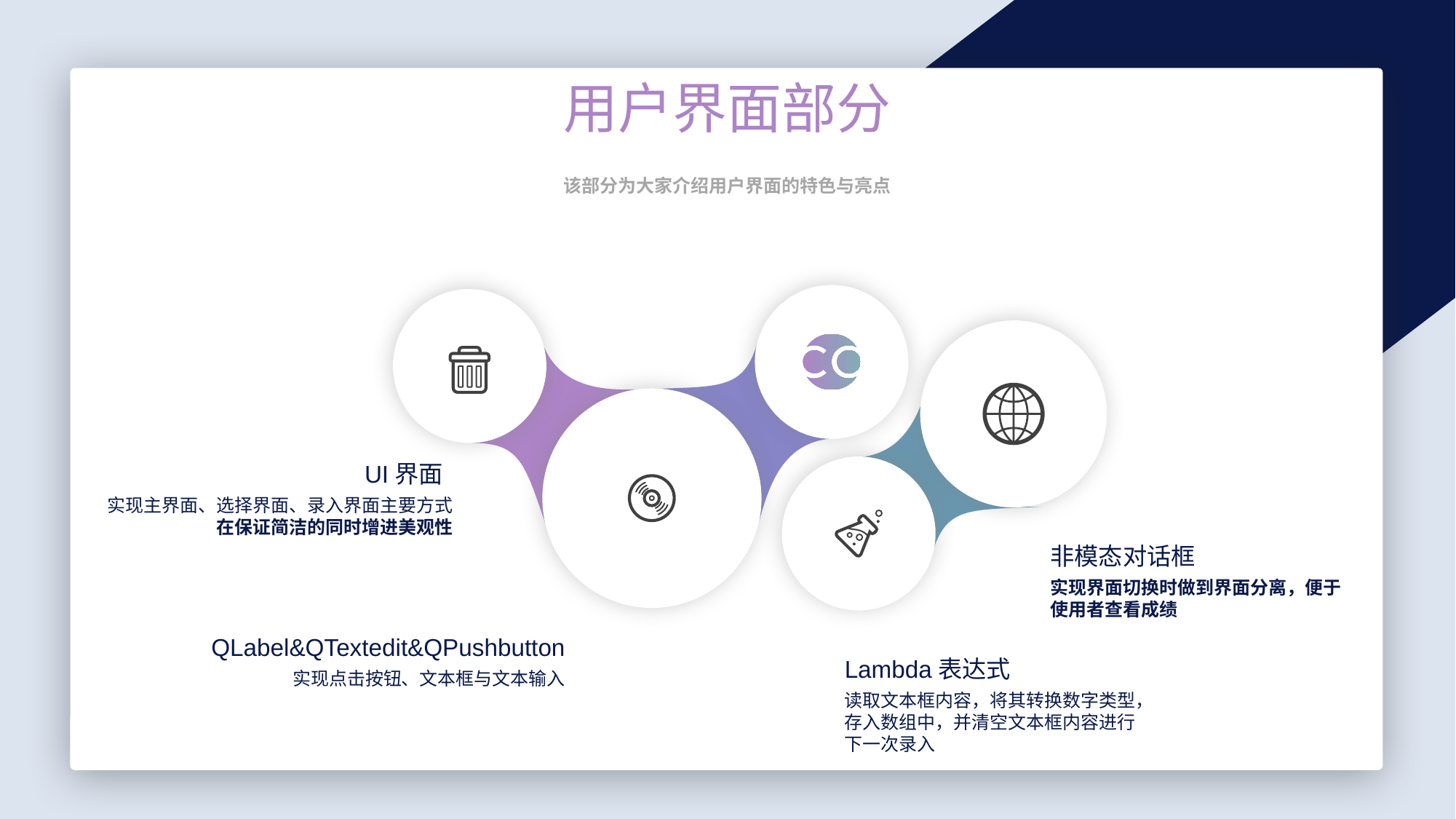

用户界面部分
该部分为大家介绍用户界面的特色与亮点

UI界面
实现主界面、选择界面、录入界面主要方式
在保证简洁的同时增进美观性
非模态对话框
实现界面切换时做到界面分离，便于使用者查看成绩
QLabel&QTextedit&QPushbutton
实现点击按钮、文本框与文本输入

Lambda表达式
读取文本框内容，将其转换数字类型，存入数组中，并清空文本框内容进行下一次录入